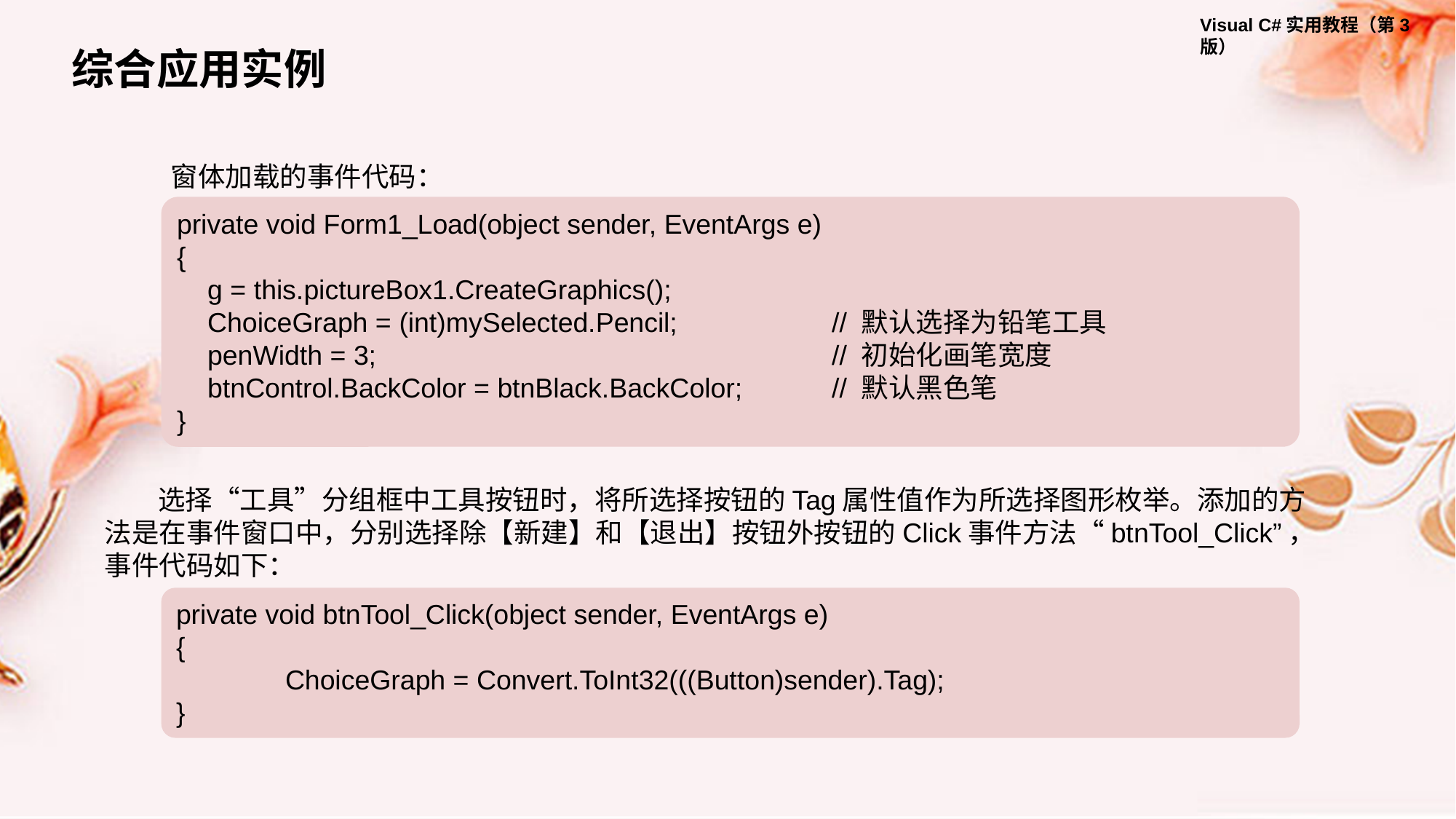

综合应用实例
窗体加载的事件代码：
private void Form1_Load(object sender, EventArgs e)
{
    g = this.pictureBox1.CreateGraphics();
    ChoiceGraph = (int)mySelected.Pencil;    		// 默认选择为铅笔工具
    penWidth = 3;          	 			// 初始化画笔宽度
    btnControl.BackColor = btnBlack.BackColor;  	// 默认黑色笔
}
选择“工具”分组框中工具按钮时，将所选择按钮的Tag属性值作为所选择图形枚举。添加的方法是在事件窗口中，分别选择除【新建】和【退出】按钮外按钮的Click事件方法“btnTool_Click”，事件代码如下：
private void btnTool_Click(object sender, EventArgs e)
{
	ChoiceGraph = Convert.ToInt32(((Button)sender).Tag);
}